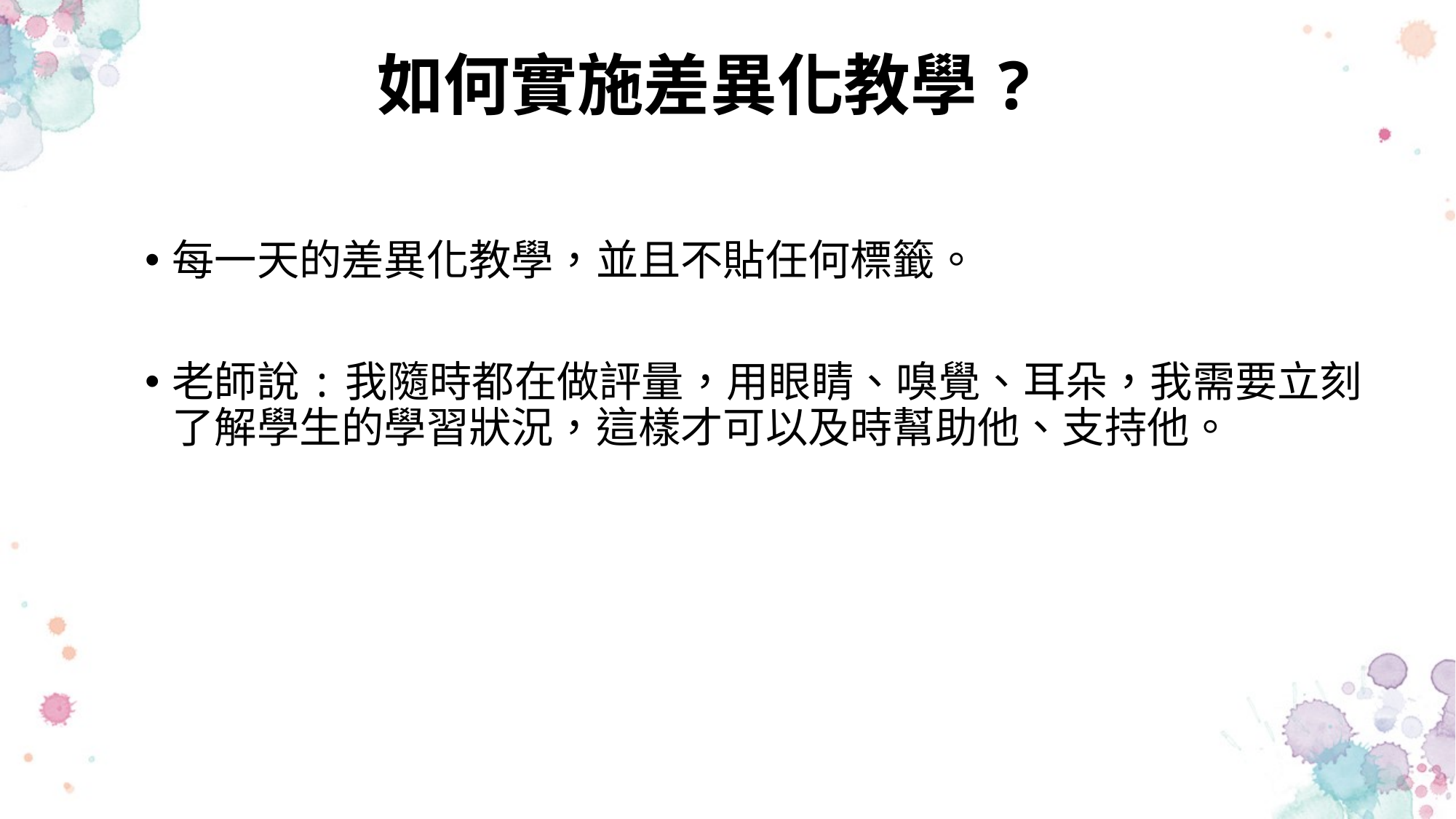

如何實施差異化教學?

每一天的差異化教學，並且不貼任何標籤。

老師說:我隨時都在做評量，用眼睛、嗅覺、耳朵，我需要立刻了解學生的學習狀況，這樣才可以及時幫助他、支持他。